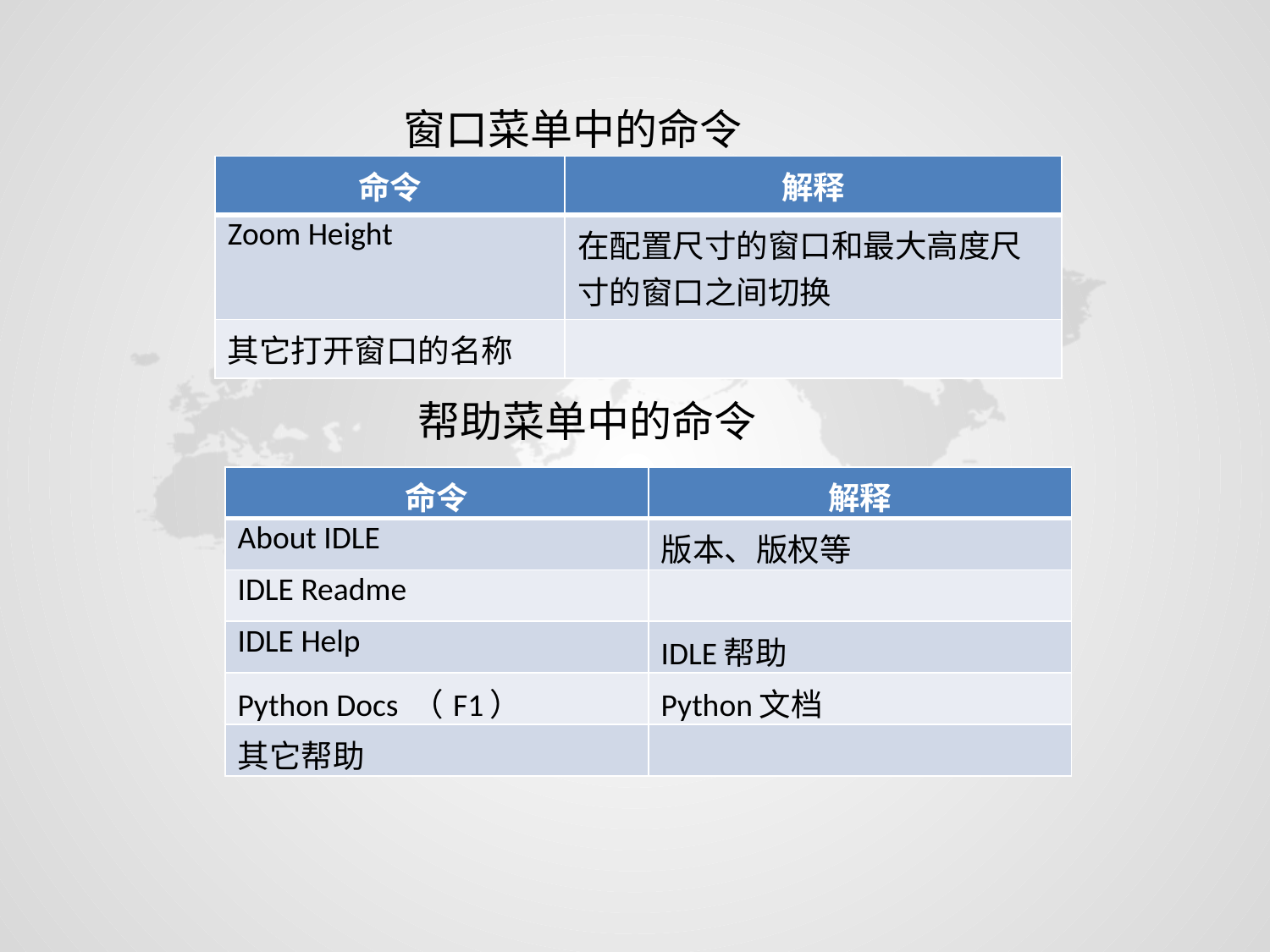

窗口菜单中的命令
| 命令 | 解释 |
| --- | --- |
| Zoom Height | 在配置尺寸的窗口和最大高度尺寸的窗口之间切换 |
| 其它打开窗口的名称 |  |
帮助菜单中的命令
| 命令 | 解释 |
| --- | --- |
| About IDLE | 版本、版权等 |
| IDLE Readme |  |
| IDLE Help | IDLE帮助 |
| Python Docs （F1） | Python文档 |
| 其它帮助 |  |